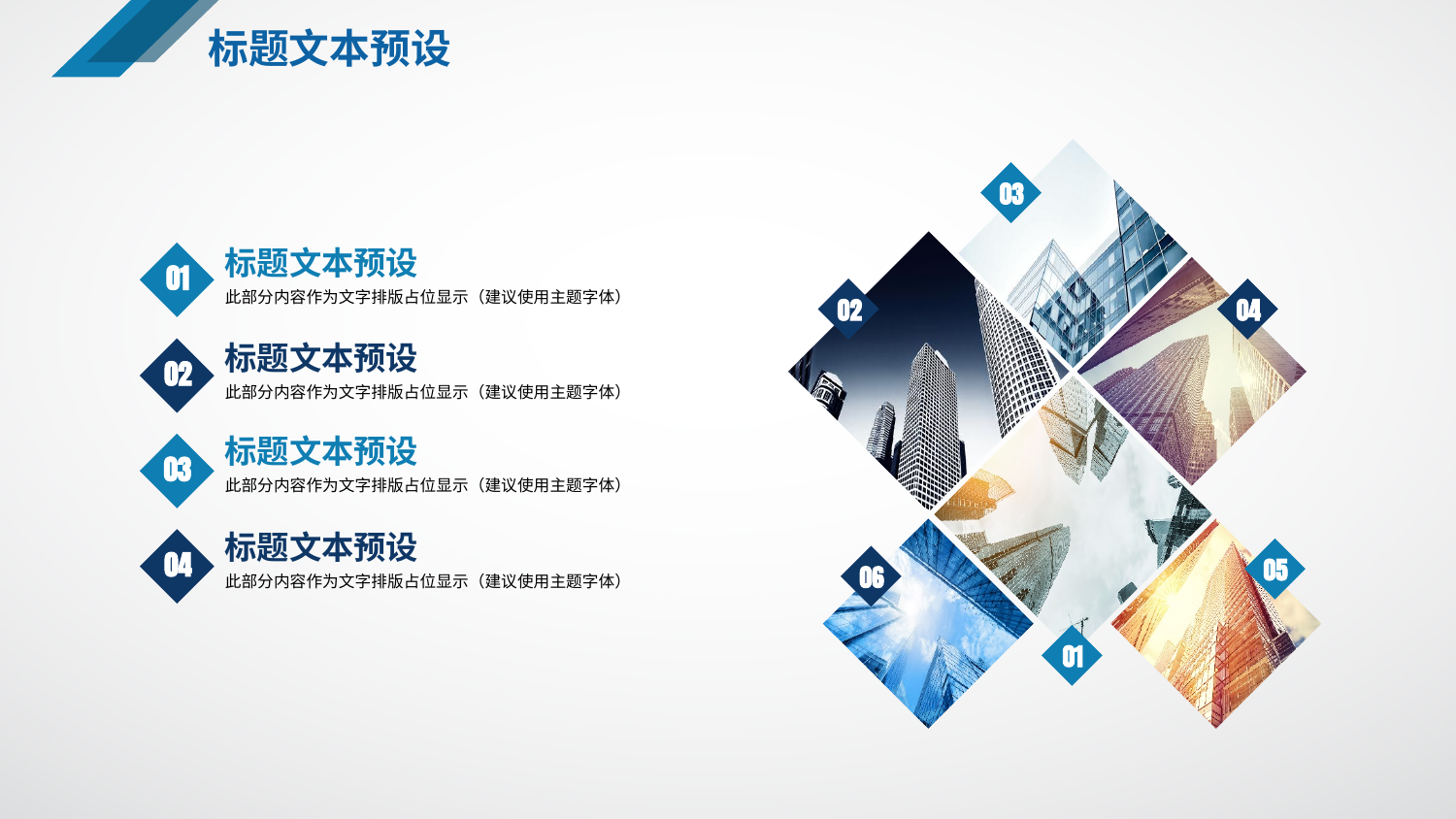

标题文本预设

03

标题文本预设
此部分内容作为文字排版占位显示（建议使用主题字体）

01
标题文本预设
此部分内容作为文字排版占位显示（建议使用主题字体）

02
标题文本预设
此部分内容作为文字排版占位显示（建议使用主题字体）

03
标题文本预设
此部分内容作为文字排版占位显示（建议使用主题字体）

04

04

02

05

06

01